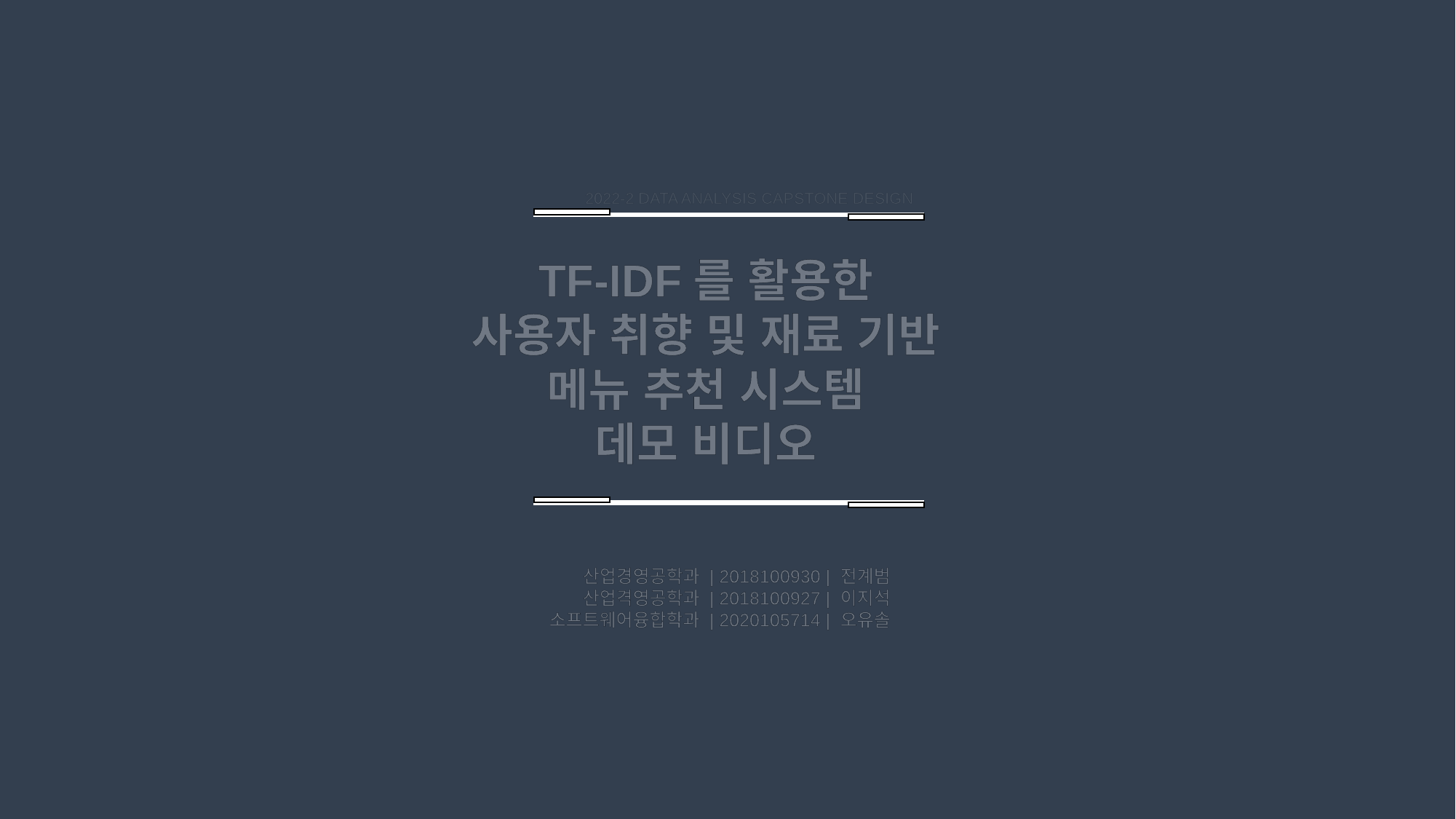

2022-2 DATA ANALYSIS CAPSTONE DESIGN

TF-IDF를 활용한
사용자 취향 및 재료 기반
메뉴 추천 시스템
데모 비디오

산업경영공학과 | 2018100930 | 전계범
산업격영공학과 | 2018100927 | 이지석
소프트웨어융합학과 | 2020105714 | 오유솔